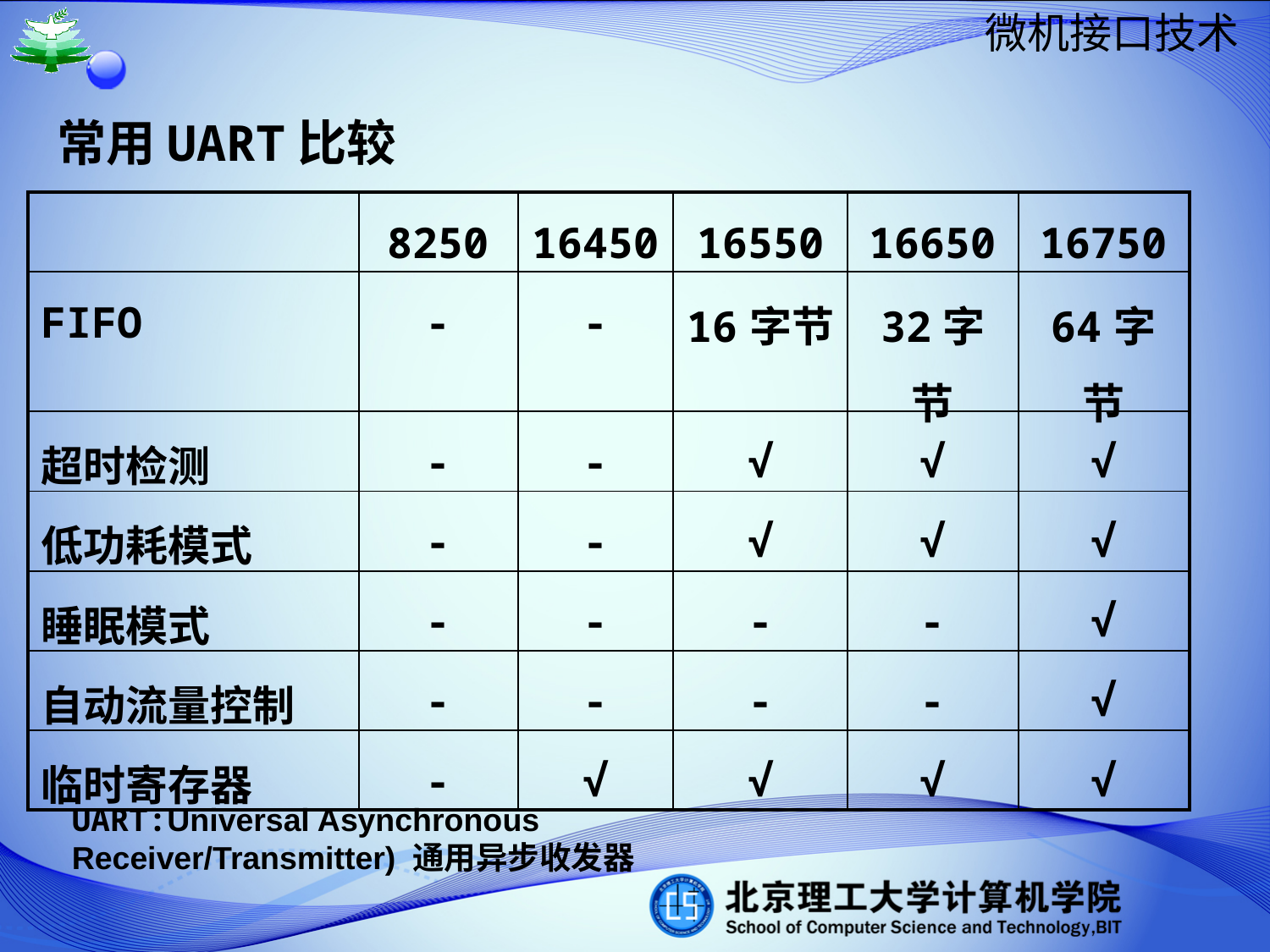

常用UART比较
|  | 8250 | 16450 | 16550 | 16650 | 16750 |
| --- | --- | --- | --- | --- | --- |
| FIFO | - | - | 16字节 | 32字节 | 64字节 |
| 超时检测 | - | - | √ | √ | √ |
| 低功耗模式 | - | - | √ | √ | √ |
| 睡眠模式 | - | - | - | - | √ |
| 自动流量控制 | - | - | - | - | √ |
| 临时寄存器 | - | √ | √ | √ | √ |
UART:Universal Asynchronous Receiver/Transmitter) 通用异步收发器